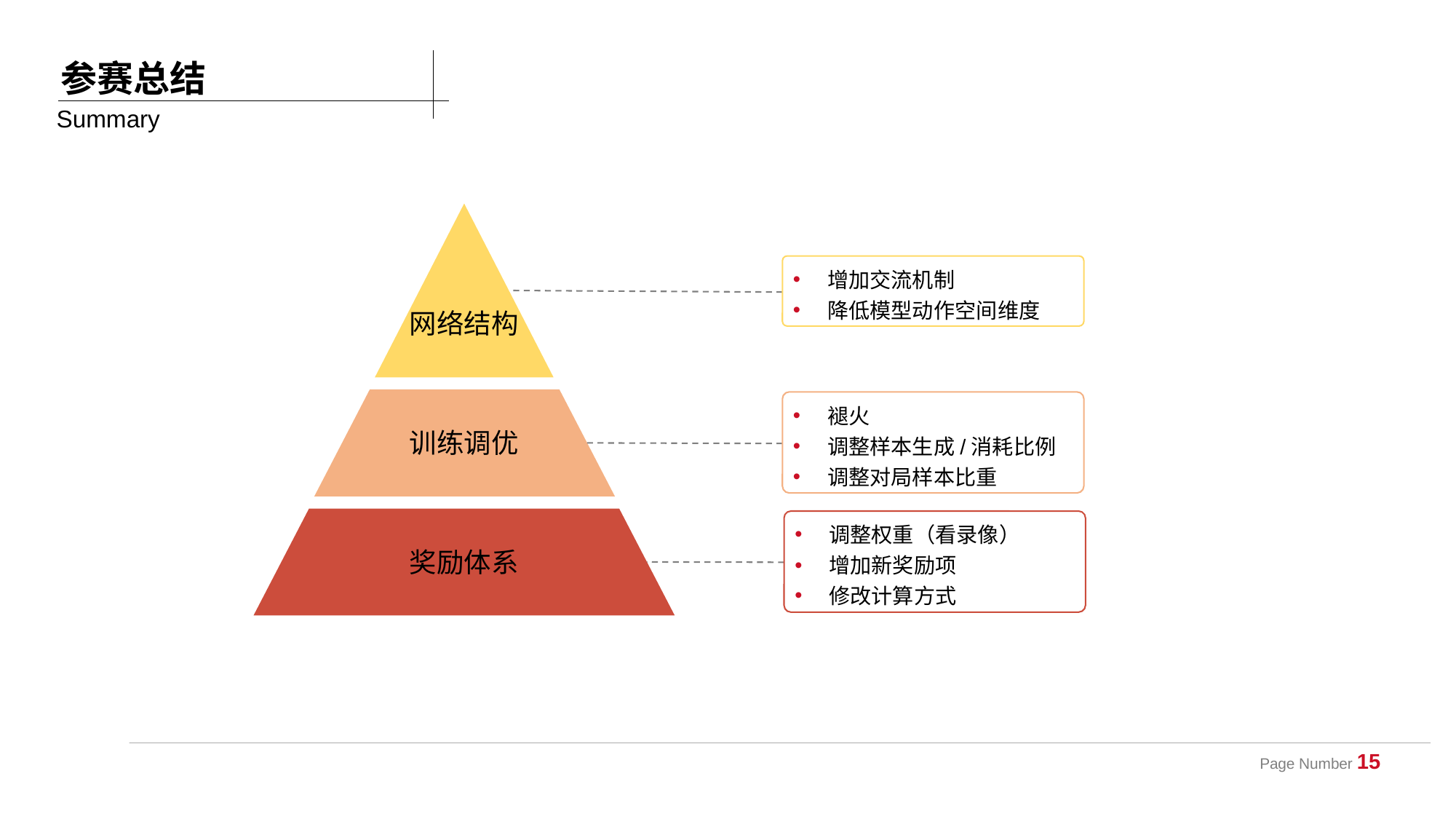

参赛总结
Summary

网络结构

训练调优

奖励体系

增加交流机制
降低模型动作空间维度

褪火
调整样本生成/消耗比例
调整对局样本比重
调整权重（看录像）
增加新奖励项
修改计算方式

Page Number 15